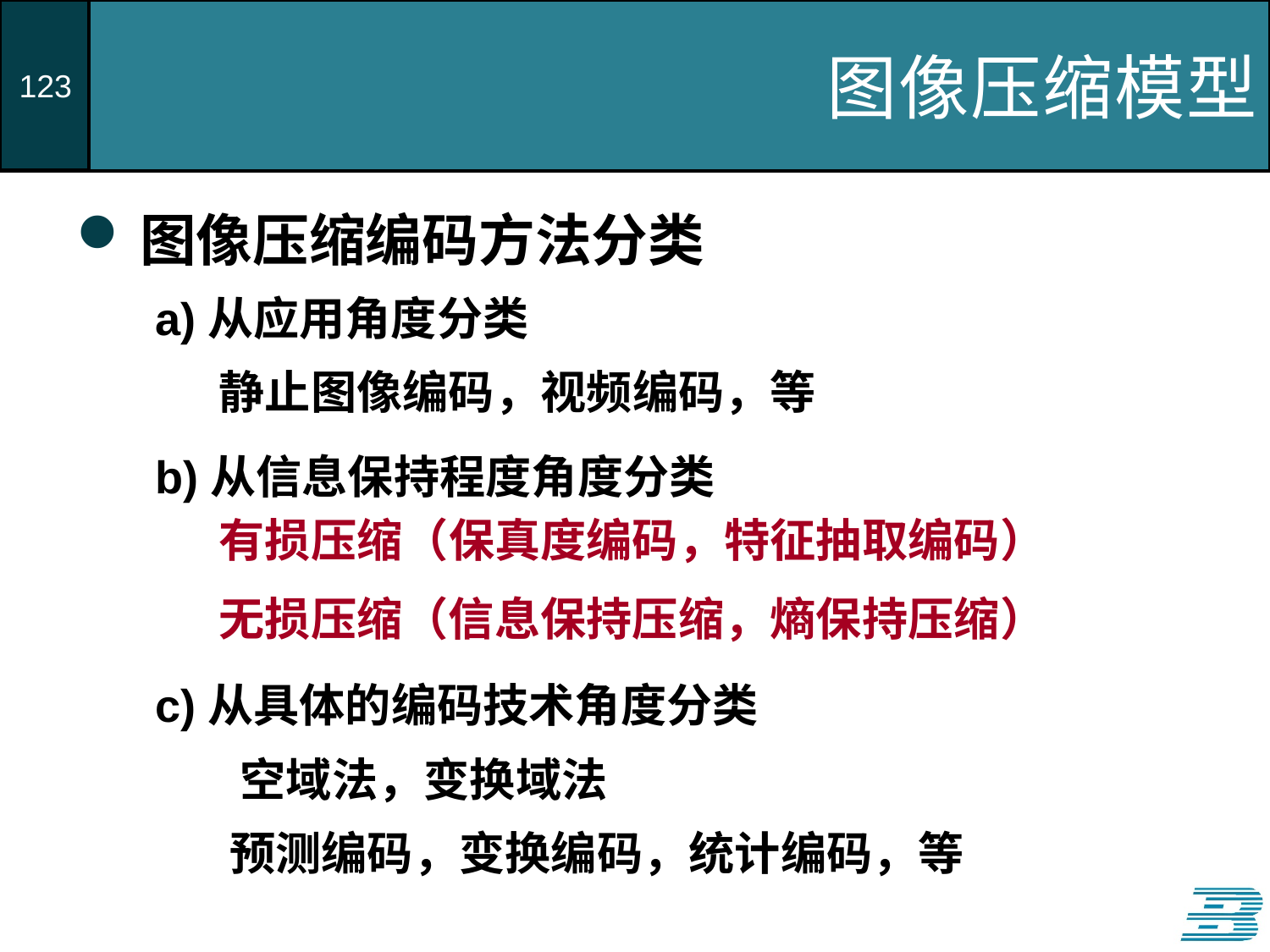

# 图像压缩模型
图像压缩编码方法分类
a)从应用角度分类
静止图像编码，视频编码，等
b)从信息保持程度角度分类
有损压缩（保真度编码，特征抽取编码）
无损压缩（信息保持压缩，熵保持压缩）
c)从具体的编码技术角度分类
空域法，变换域法
预测编码，变换编码，统计编码，等